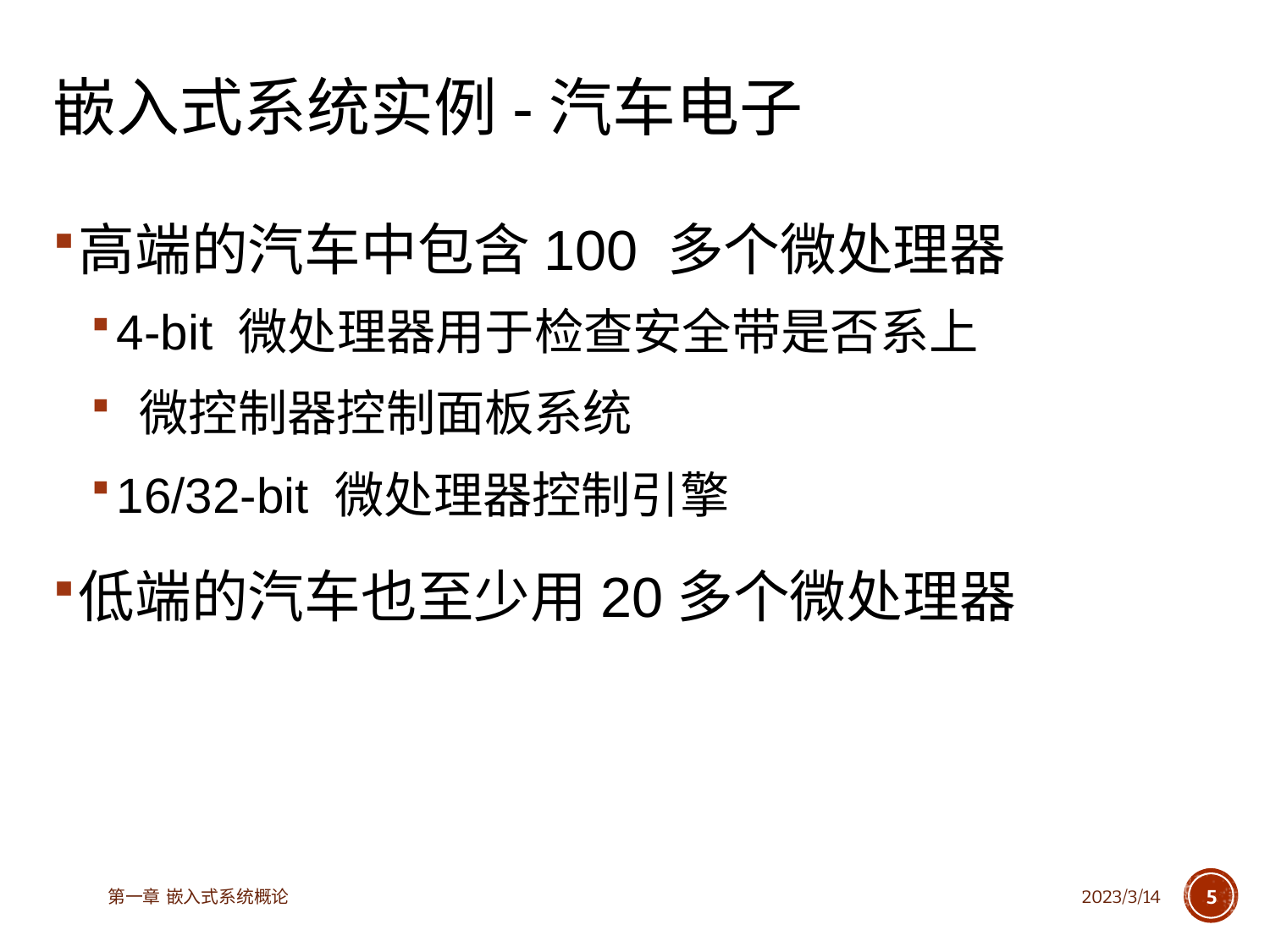

# 嵌入式系统实例-汽车电子
高端的汽车中包含100 多个微处理器
4-bit 微处理器用于检查安全带是否系上
 微控制器控制面板系统
16/32-bit 微处理器控制引擎
低端的汽车也至少用20多个微处理器
第一章 嵌入式系统概论
2023/3/14
5